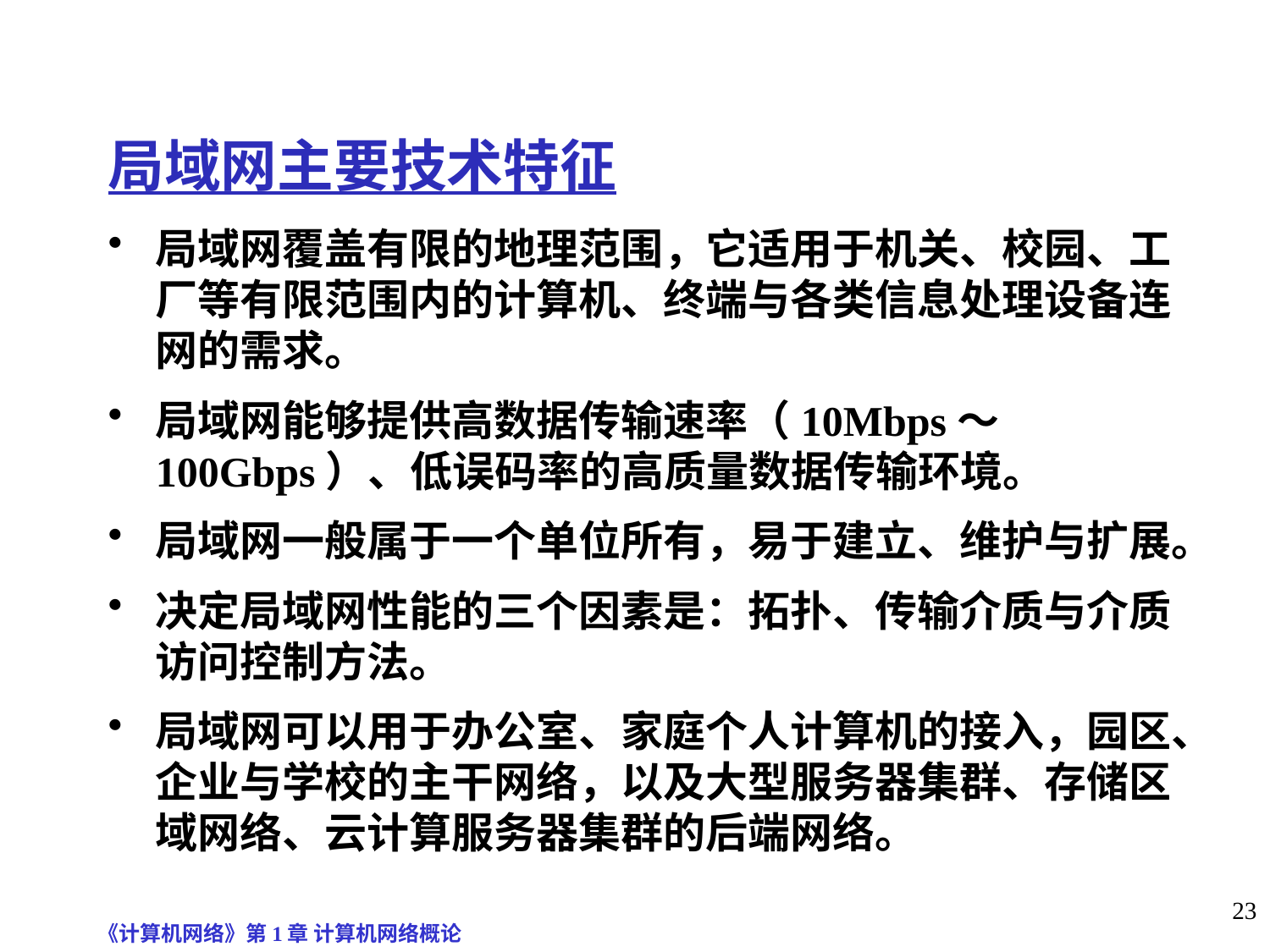

# 局域网主要技术特征
局域网覆盖有限的地理范围，它适用于机关、校园、工厂等有限范围内的计算机、终端与各类信息处理设备连网的需求。
局域网能够提供高数据传输速率（10Mbps～100Gbps）、低误码率的高质量数据传输环境。
局域网一般属于一个单位所有，易于建立、维护与扩展。
决定局域网性能的三个因素是：拓扑、传输介质与介质访问控制方法。
局域网可以用于办公室、家庭个人计算机的接入，园区、企业与学校的主干网络，以及大型服务器集群、存储区域网络、云计算服务器集群的后端网络。

《计算机网络》第1章 计算机网络概论
23